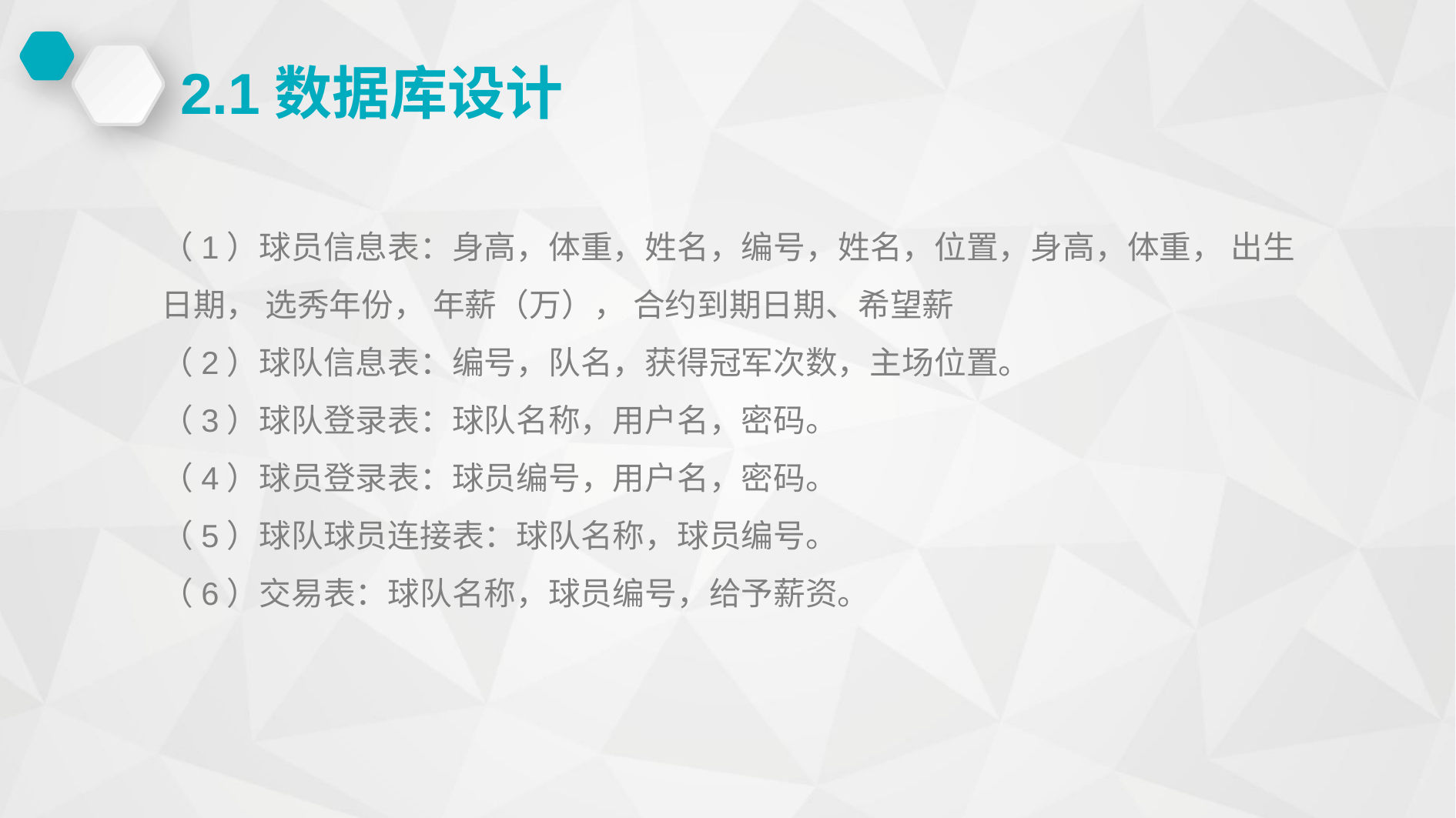

2.1数据库设计
（1）球员信息表：身高，体重，姓名，编号，姓名，位置，身高，体重， 出生日期， 选秀年份， 年薪（万）， 合约到期日期、希望薪
（2）球队信息表：编号，队名，获得冠军次数，主场位置。
（3）球队登录表：球队名称，用户名，密码。
（4）球员登录表：球员编号，用户名，密码。
（5）球队球员连接表：球队名称，球员编号。
（6）交易表：球队名称，球员编号，给予薪资。